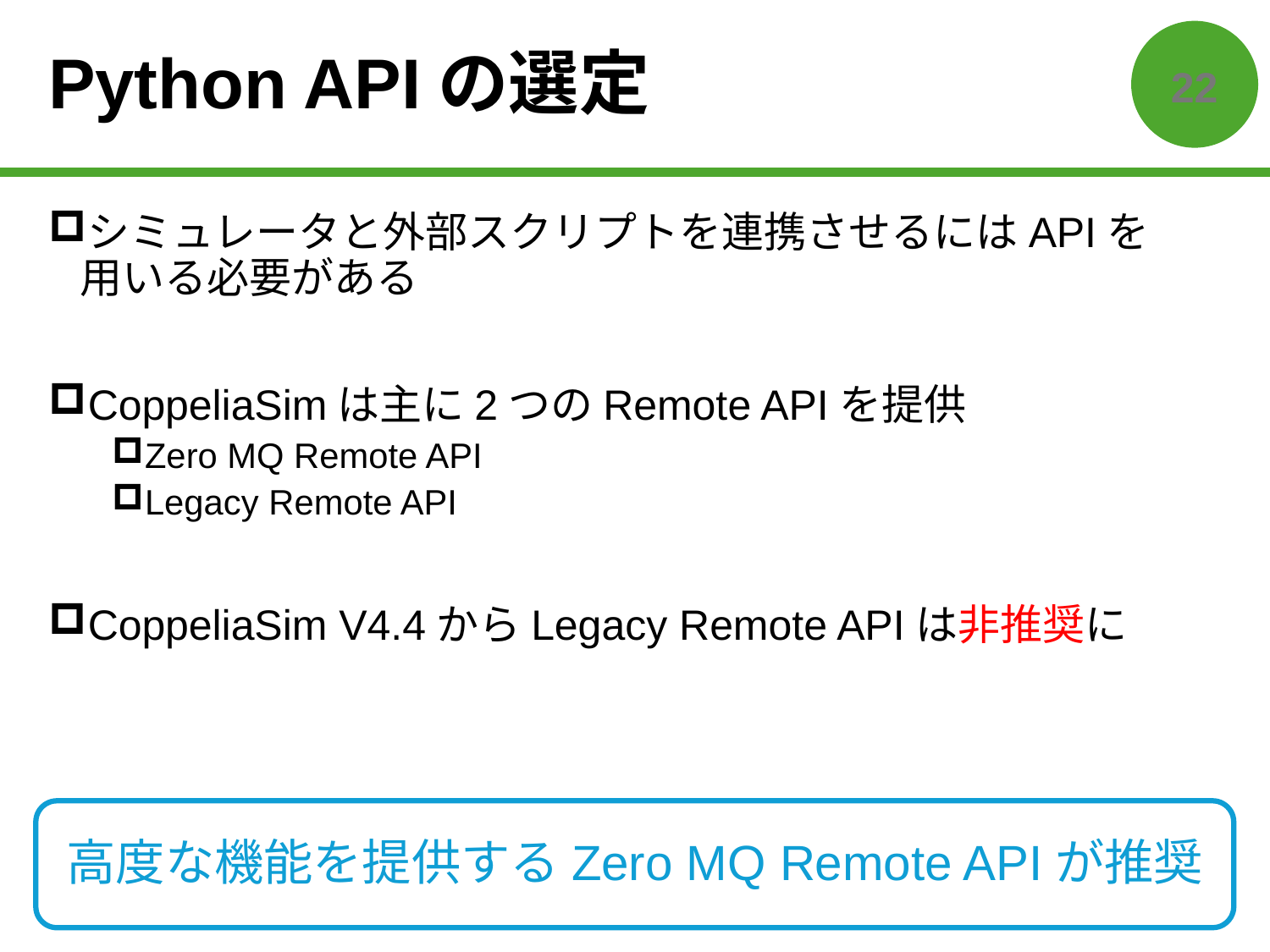

# Python APIの選定
22
シミュレータと外部スクリプトを連携させるにはAPIを
用いる必要がある

CoppeliaSimは主に2つのRemote APIを提供
Zero MQ Remote API
Legacy Remote API

CoppeliaSim V4.4からLegacy Remote APIは非推奨に
高度な機能を提供するZero MQ Remote APIが推奨